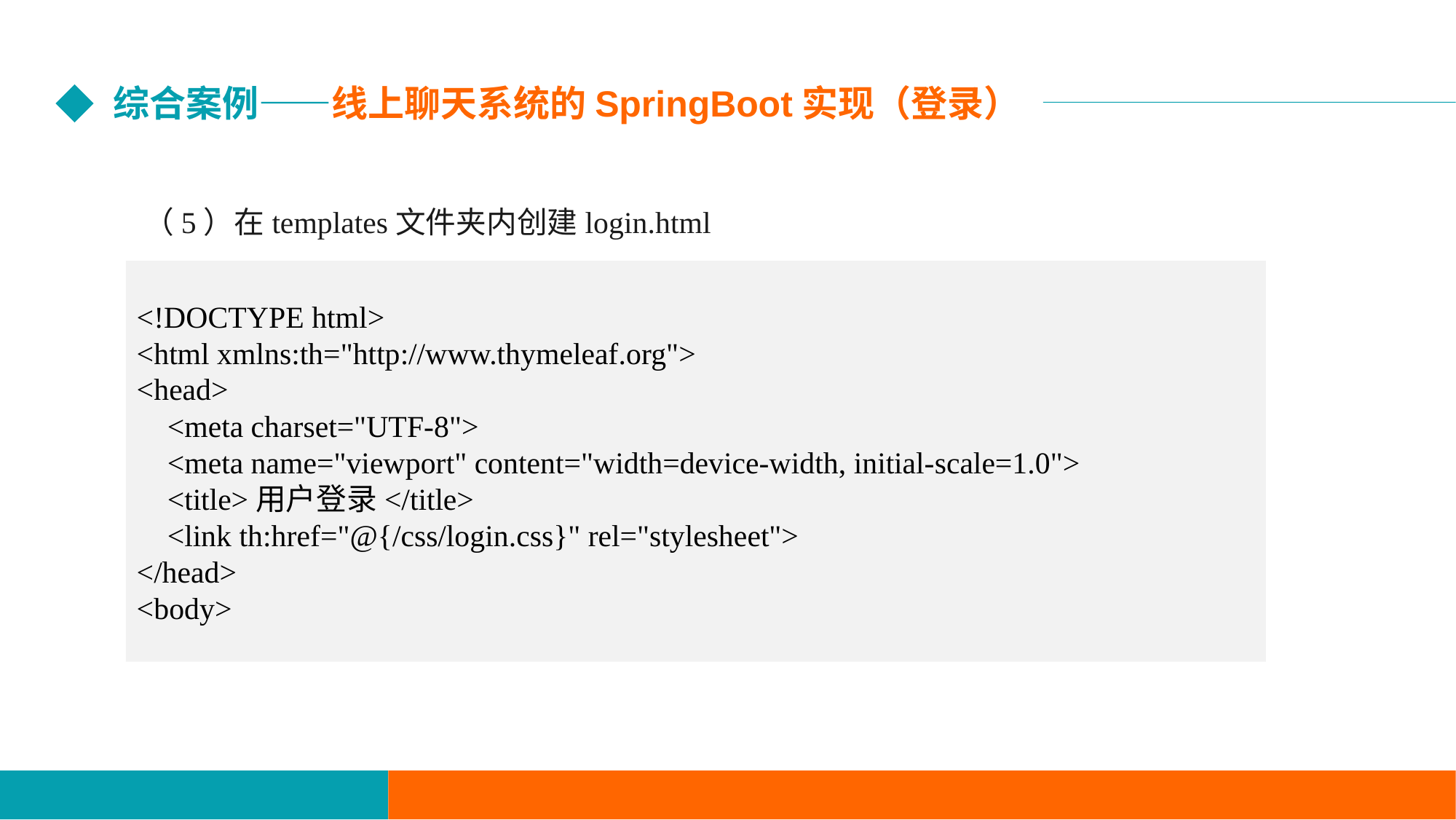

综合案例——线上聊天系统的SpringBoot实现（登录）

（5）在templates文件夹内创建login.html

<!DOCTYPE html>
<html xmlns:th="http://www.thymeleaf.org">
<head>
    <meta charset="UTF-8">
    <meta name="viewport" content="width=device-width, initial-scale=1.0">
    <title>用户登录</title>
    <link th:href="@{/css/login.css}" rel="stylesheet">
</head>
<body>